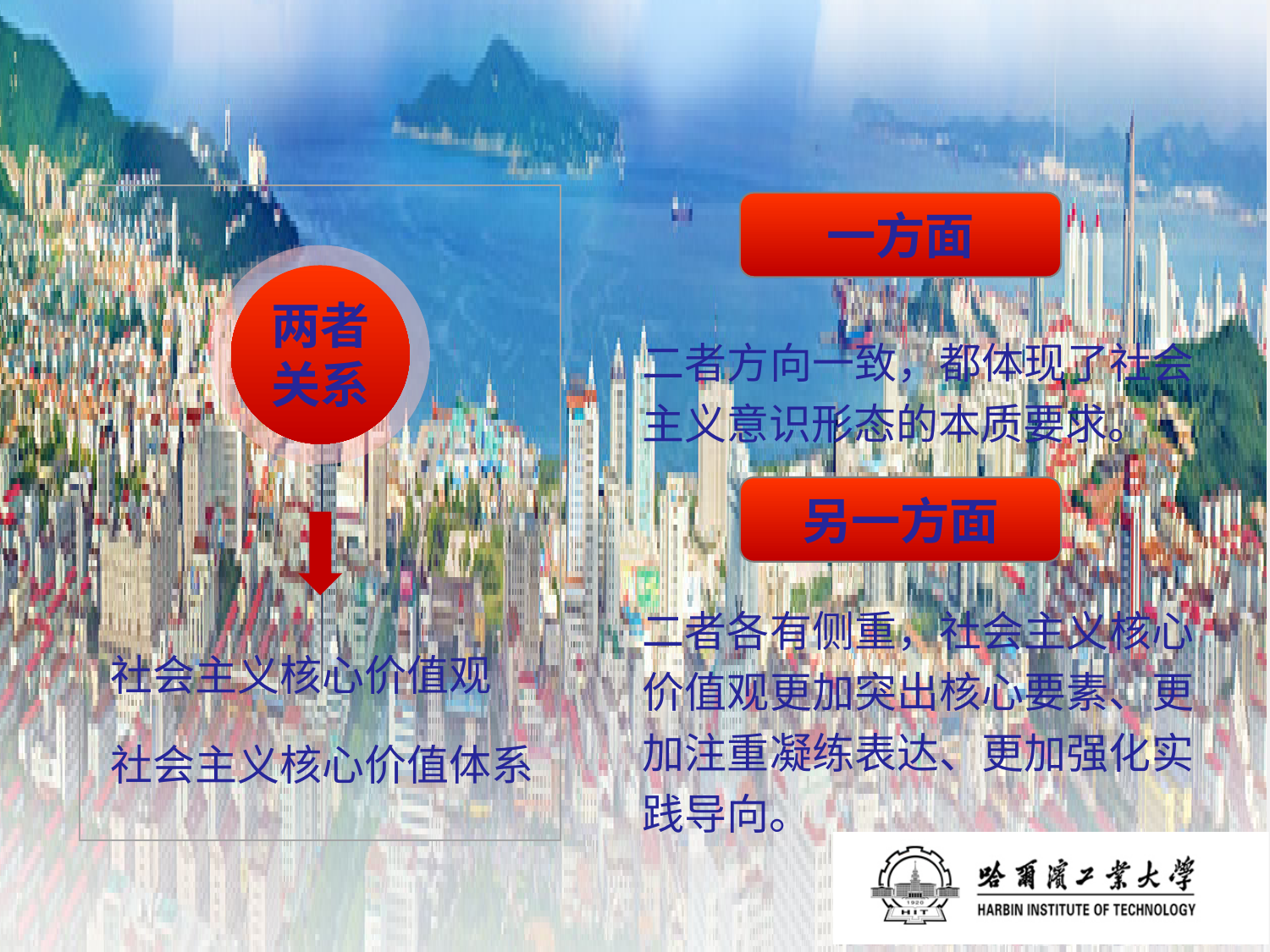

一方面

两者
关系
二者方向一致，都体现了社会主义意识形态的本质要求。
另一方面

二者各有侧重，社会主义核心价值观更加突出核心要素、更加注重凝练表达、更加强化实践导向。
社会主义核心价值观
社会主义核心价值体系